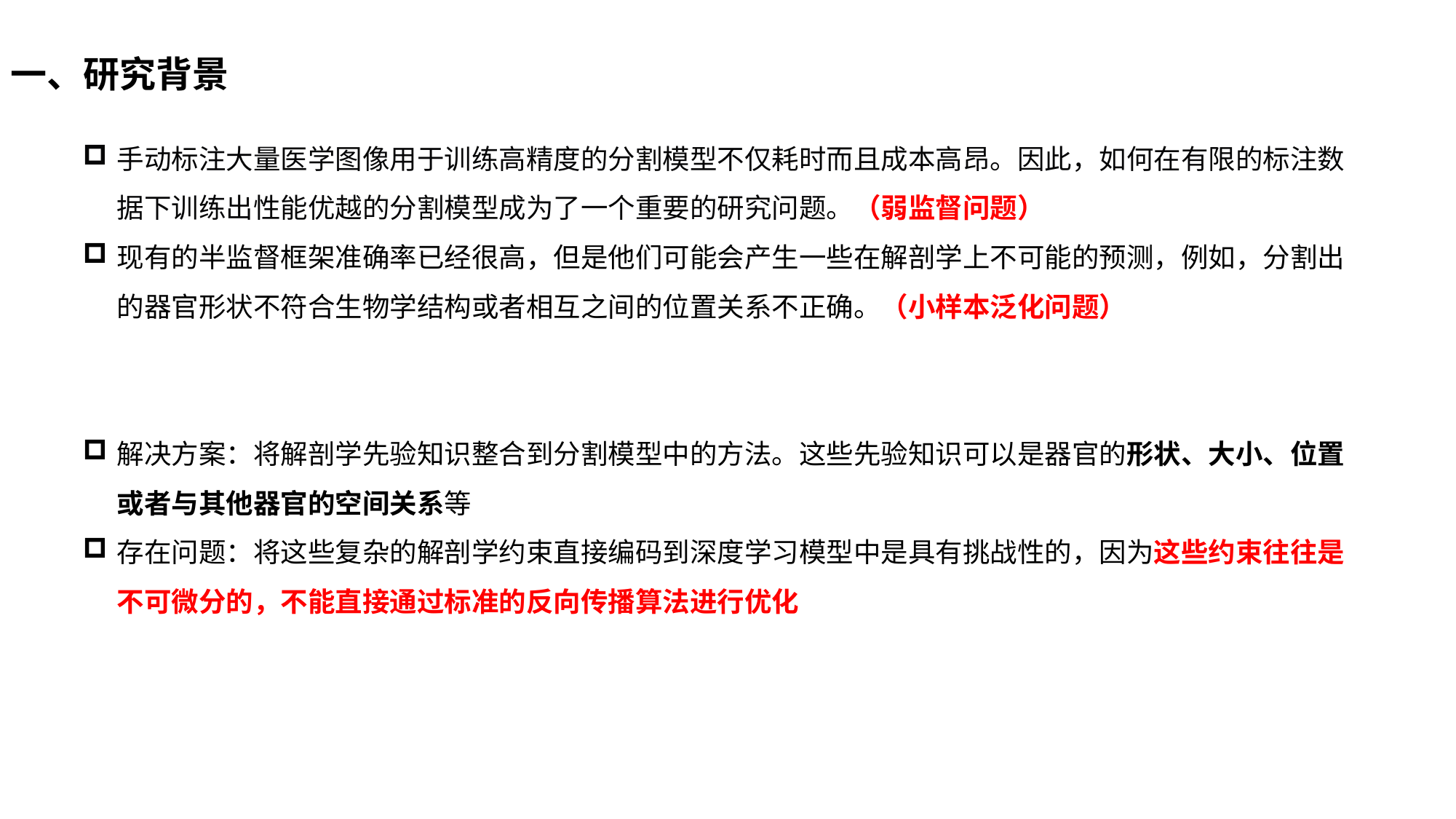

一、研究背景
手动标注大量医学图像用于训练高精度的分割模型不仅耗时而且成本高昂。因此，如何在有限的标注数据下训练出性能优越的分割模型成为了一个重要的研究问题。（弱监督问题）
现有的半监督框架准确率已经很高，但是他们可能会产生一些在解剖学上不可能的预测，例如，分割出的器官形状不符合生物学结构或者相互之间的位置关系不正确。（小样本泛化问题）

解决方案：将解剖学先验知识整合到分割模型中的方法。这些先验知识可以是器官的形状、大小、位置或者与其他器官的空间关系等
存在问题：将这些复杂的解剖学约束直接编码到深度学习模型中是具有挑战性的，因为这些约束往往是不可微分的，不能直接通过标准的反向传播算法进行优化